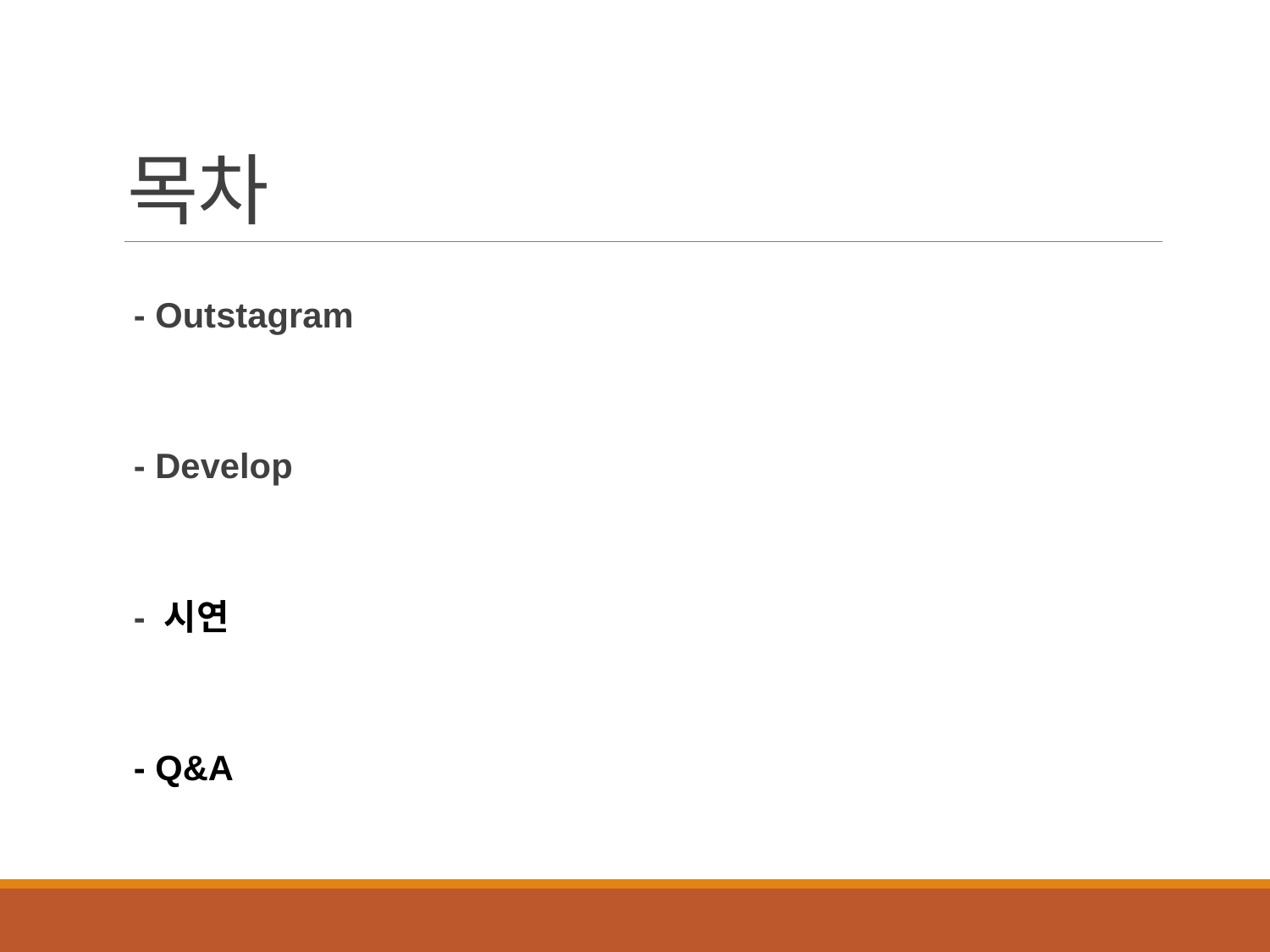

# 목차
  - Outstagram

  - Develop

  - 시연

  - Q&A